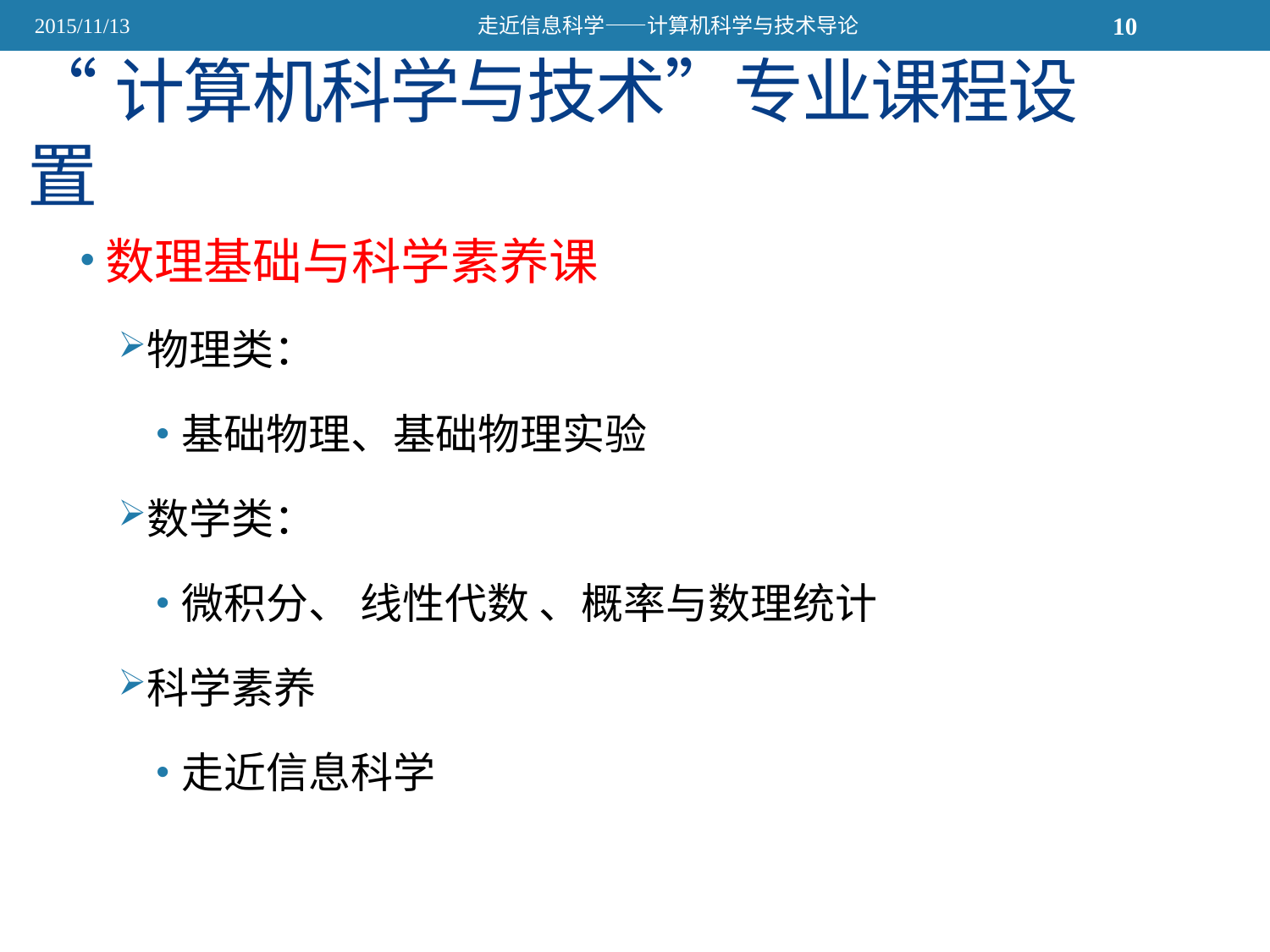

2015/11/13
走近信息科学——计算机科学与技术导论
10
# “计算机科学与技术”专业课程设置
数理基础与科学素养课
物理类：
基础物理、基础物理实验
数学类：
微积分、 线性代数 、概率与数理统计
科学素养
走近信息科学